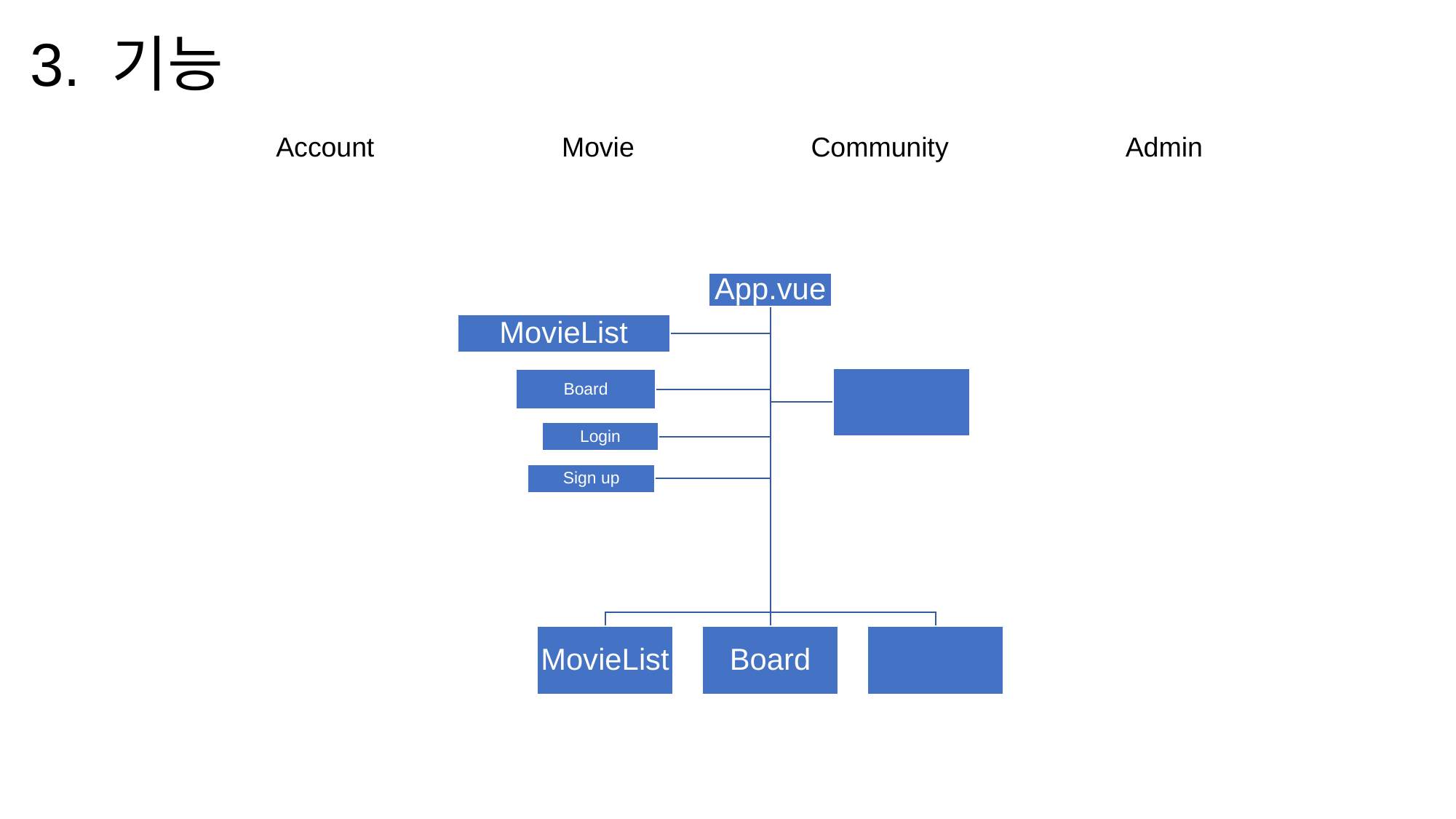

3. 기능
Account
Movie
Community
Admin
App.vue
MovieList
Board

MovieList
Sign up
Board
Login